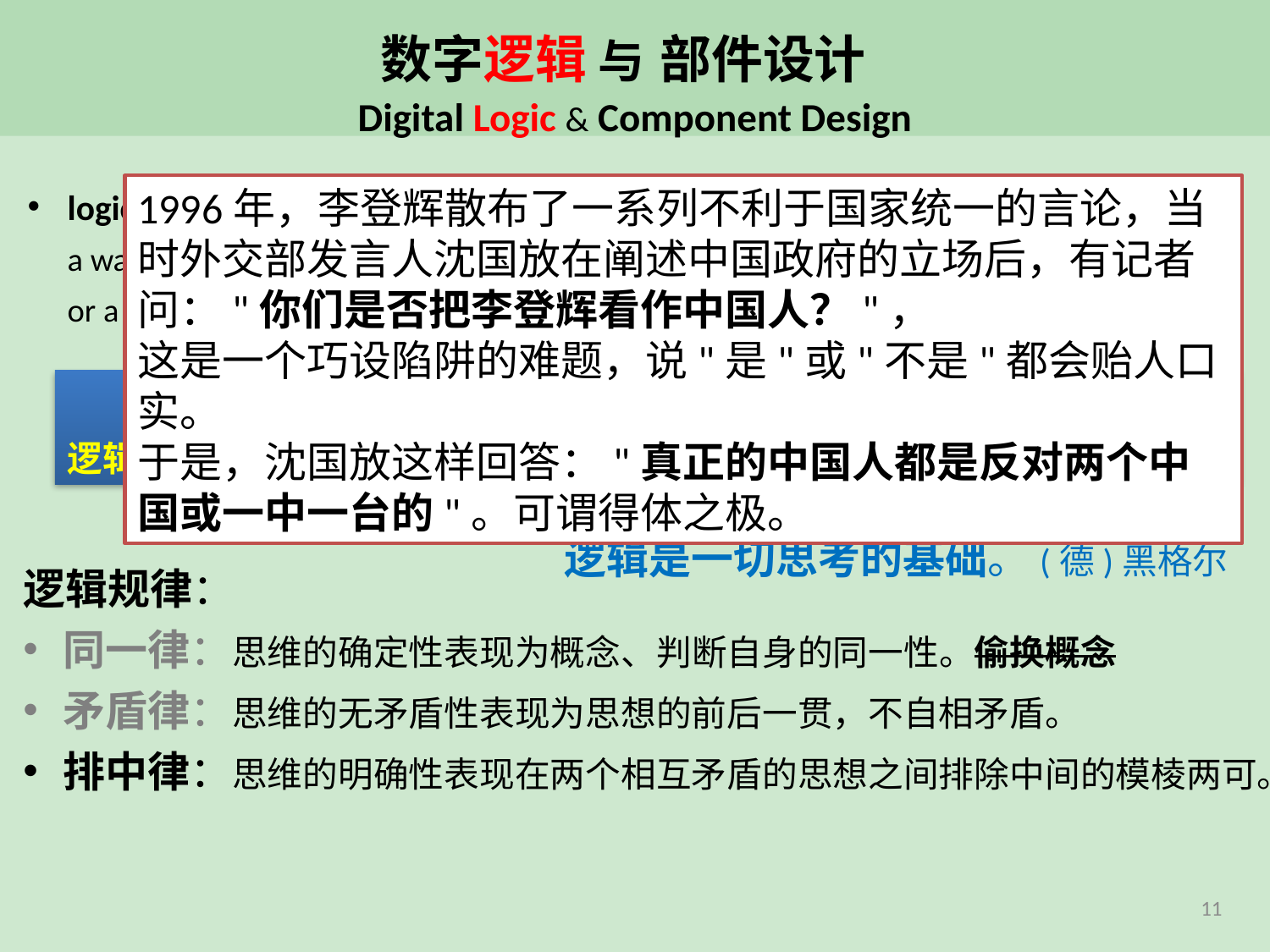

# 数字逻辑 与 部件设计 Digital Logic & Component Design
logic 逻辑(哲学的一个分支，研究思维的形式和规律)：	[词源：reason]
a way of thinking about something that seems correct or reasonable,
or a set of sensible reasons for doing something.
1996年，李登辉散布了一系列不利于国家统一的言论，当时外交部发言人沈国放在阐述中国政府的立场后，有记者问："你们是否把李登辉看作中国人？"，
这是一个巧设陷阱的难题，说"是"或"不是"都会贻人口实。
于是，沈国放这样回答："真正的中国人都是反对两个中国或一中一台的"。可谓得体之极。
列宁：“任何科学都是应用逻辑”。
逻辑学：研究推理、论证及其规律，以及一些逻辑方法的科学。
逻辑是一切思考的基础。(德)黑格尔
逻辑规律：
同一律：思维的确定性表现为概念、判断自身的同一性。偷换概念
矛盾律：思维的无矛盾性表现为思想的前后一贯，不自相矛盾。
排中律：思维的明确性表现在两个相互矛盾的思想之间排除中间的模棱两可。
11